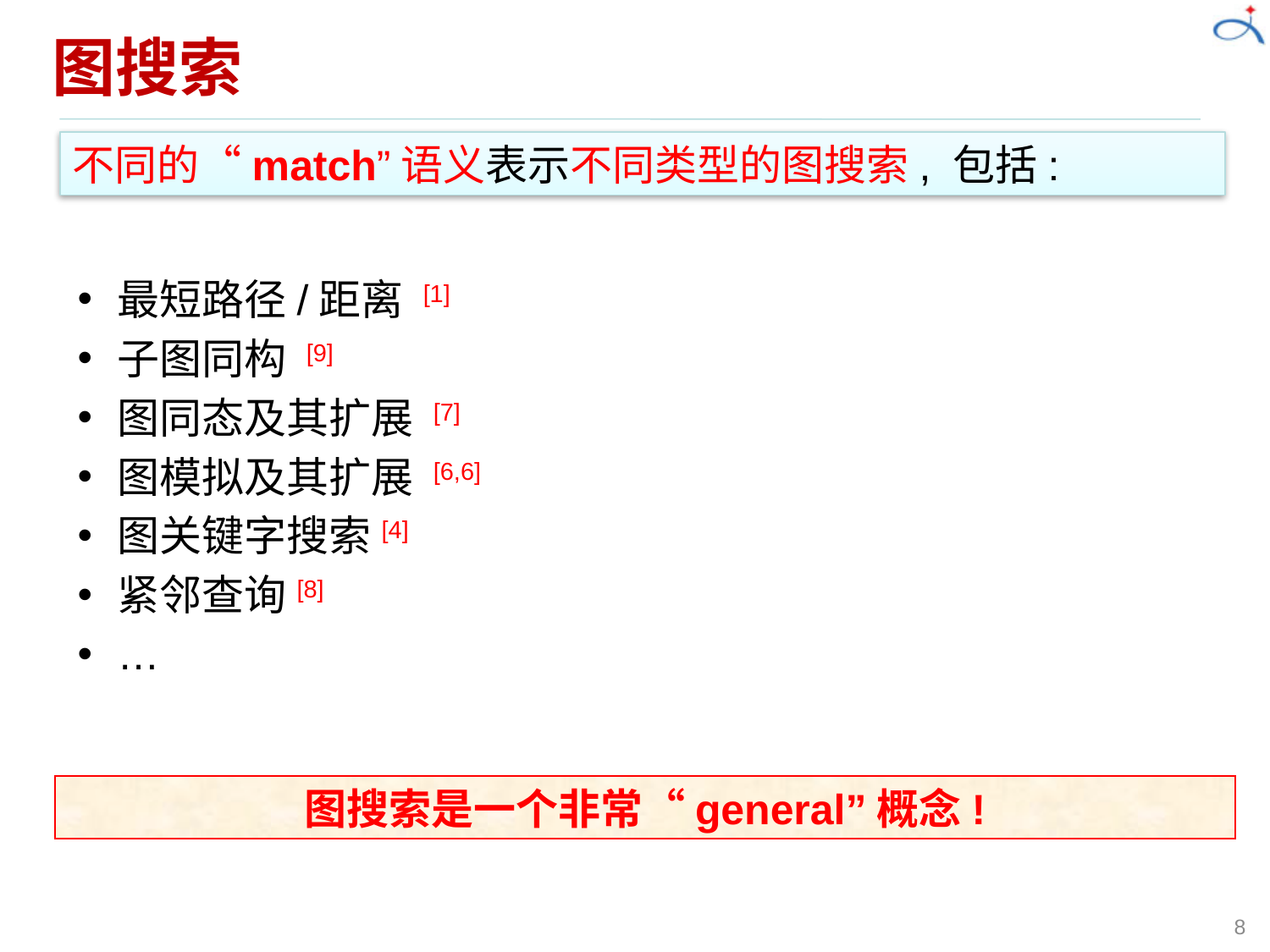

# 图搜索
不同的“match”语义表示不同类型的图搜索, 包括:
最短路径/距离 [1]
子图同构 [9]
图同态及其扩展 [7]
图模拟及其扩展 [6,6]
图关键字搜索[4]
紧邻查询[8]
…

图搜索是一个非常“general”概念!
8